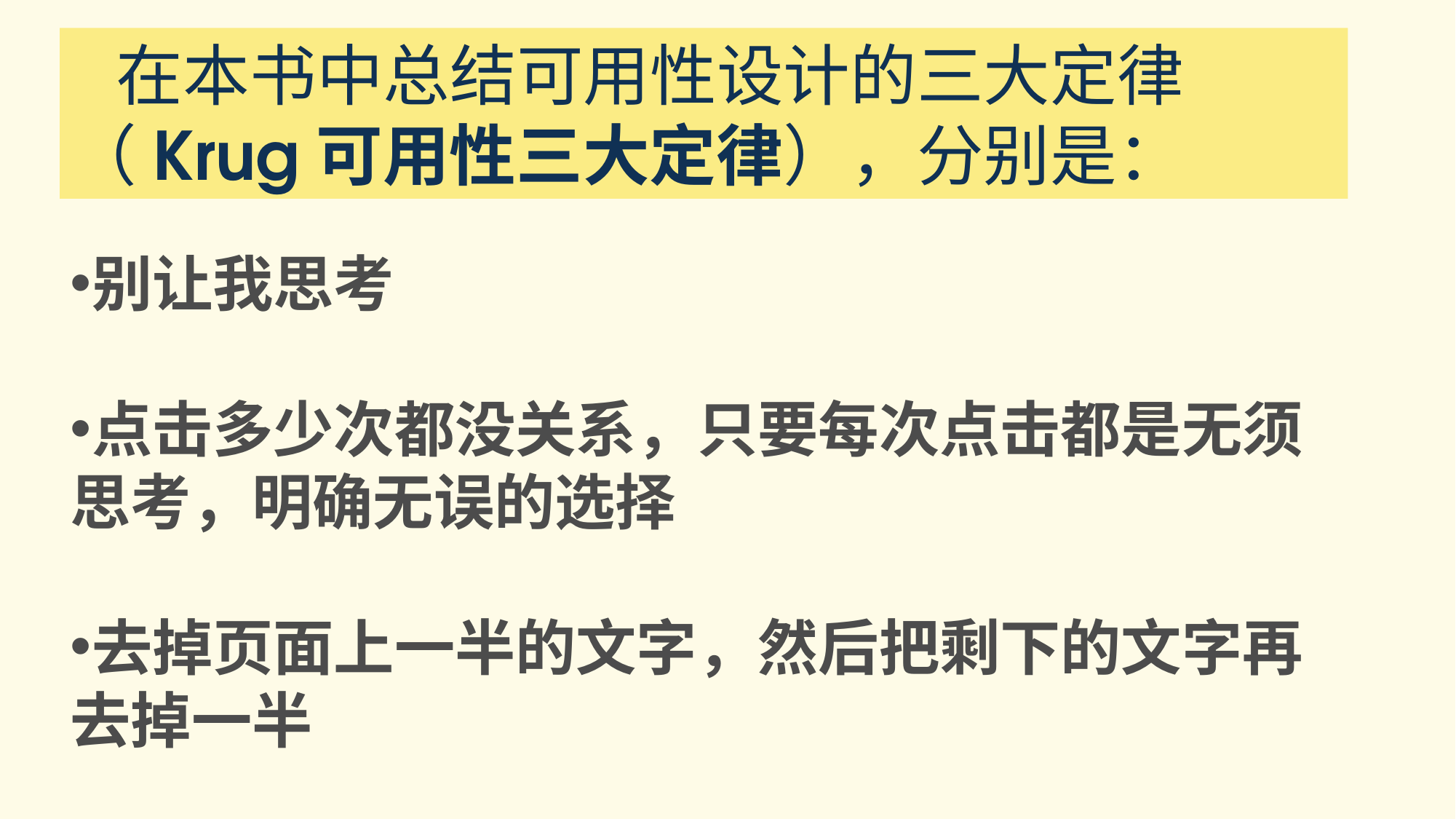

在本书中总结可用性设计的三大定律（Krug可用性三大定律），分别是：
别让我思考

点击多少次都没关系，只要每次点击都是无须思考，明确无误的选择

去掉页面上一半的文字，然后把剩下的文字再去掉一半